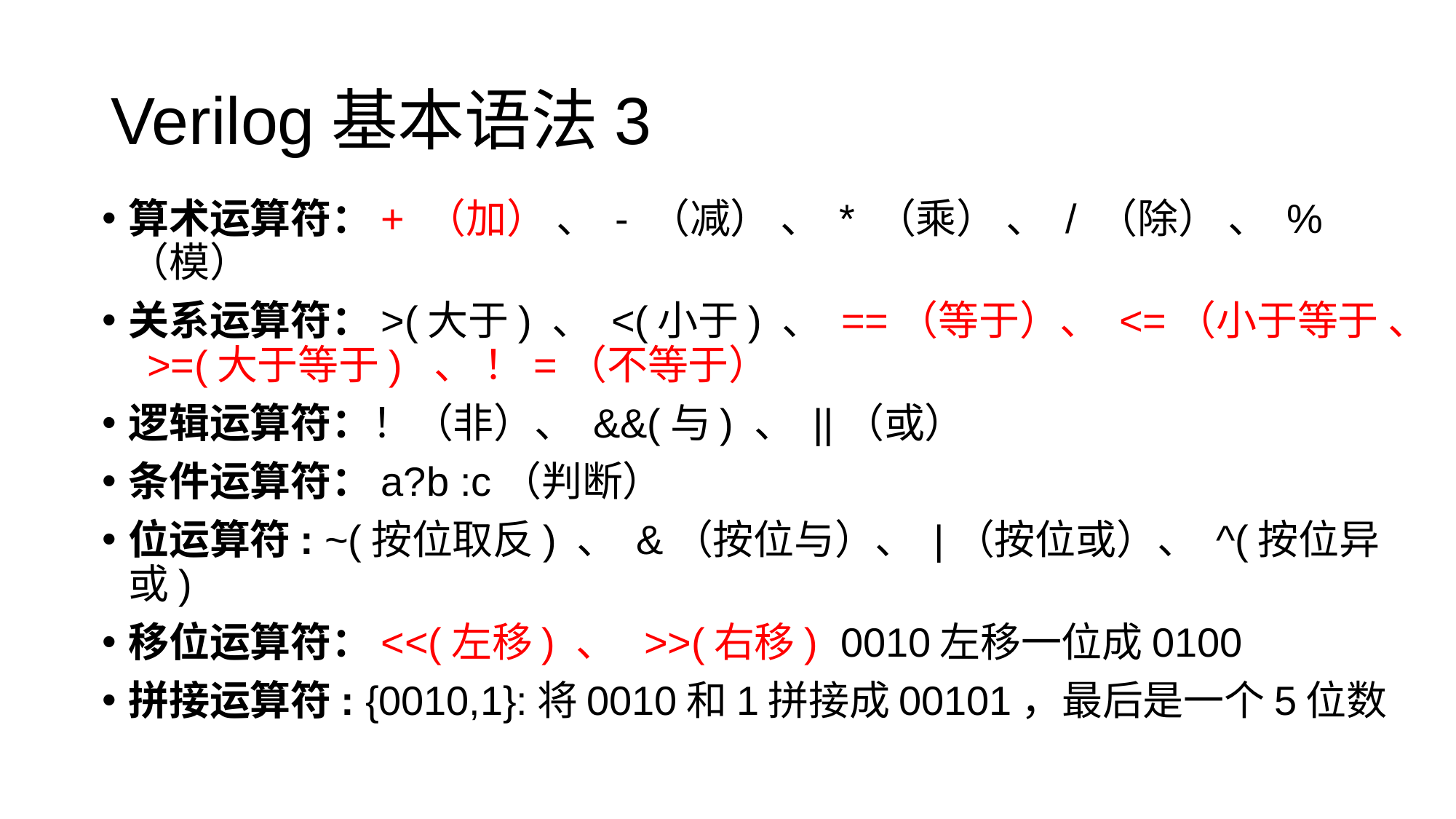

# Verilog基本语法3
算术运算符：+ （加） 、 - （减） 、 * （乘） 、 / （除） 、 %（模）
关系运算符：>(大于) 、 <(小于) 、 ==（等于）、 <=（小于等于 、 >=(大于等于)  、 ！=（不等于）
逻辑运算符：！（非）、 &&(与) 、 ||（或）
条件运算符：a?b :c（判断）
位运算符: ~(按位取反) 、 &（按位与）、 |（按位或）、 ^(按位异或)
移位运算符：<<(左移) 、  >>(右移)  0010左移一位成0100
拼接运算符: {0010,1}:将0010和1拼接成00101，最后是一个5位数